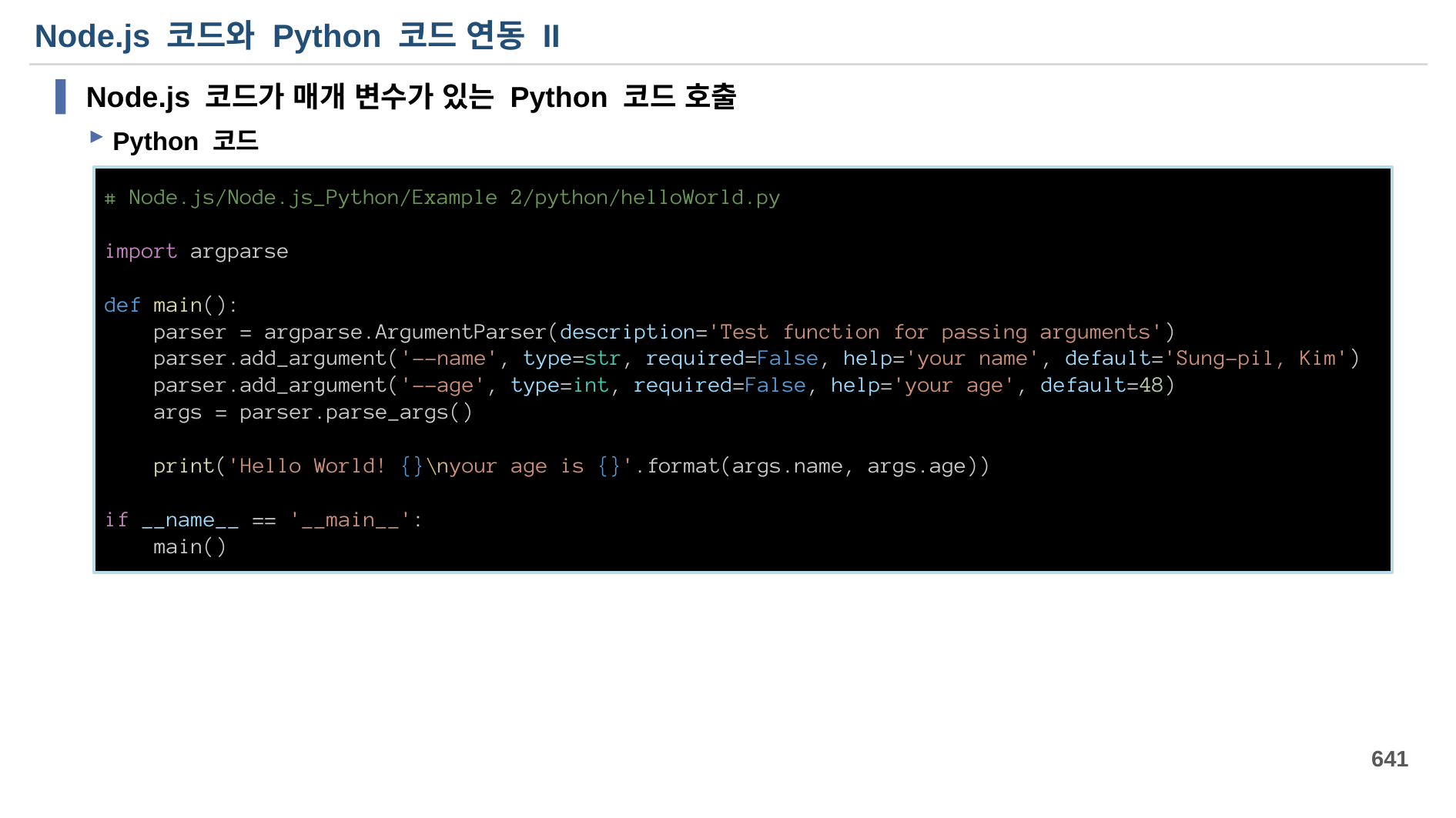

# Node.js 코드와 Python 코드 연동 II
Node.js 코드가 매개 변수가 있는 Python 코드 호출
Python 코드

# Node.js/Node.js_Python/Example 2/python/helloWorld.py
import argparse
def main():
    parser = argparse.ArgumentParser(description='Test function for passing arguments')
    parser.add_argument('--name', type=str, required=False, help='your name', default='Sung-pil, Kim')
    parser.add_argument('--age', type=int, required=False, help='your age', default=48)
    args = parser.parse_args()

    print('Hello World! {}\nyour age is {}'.format(args.name, args.age))

if __name__ == '__main__':
    main()
641